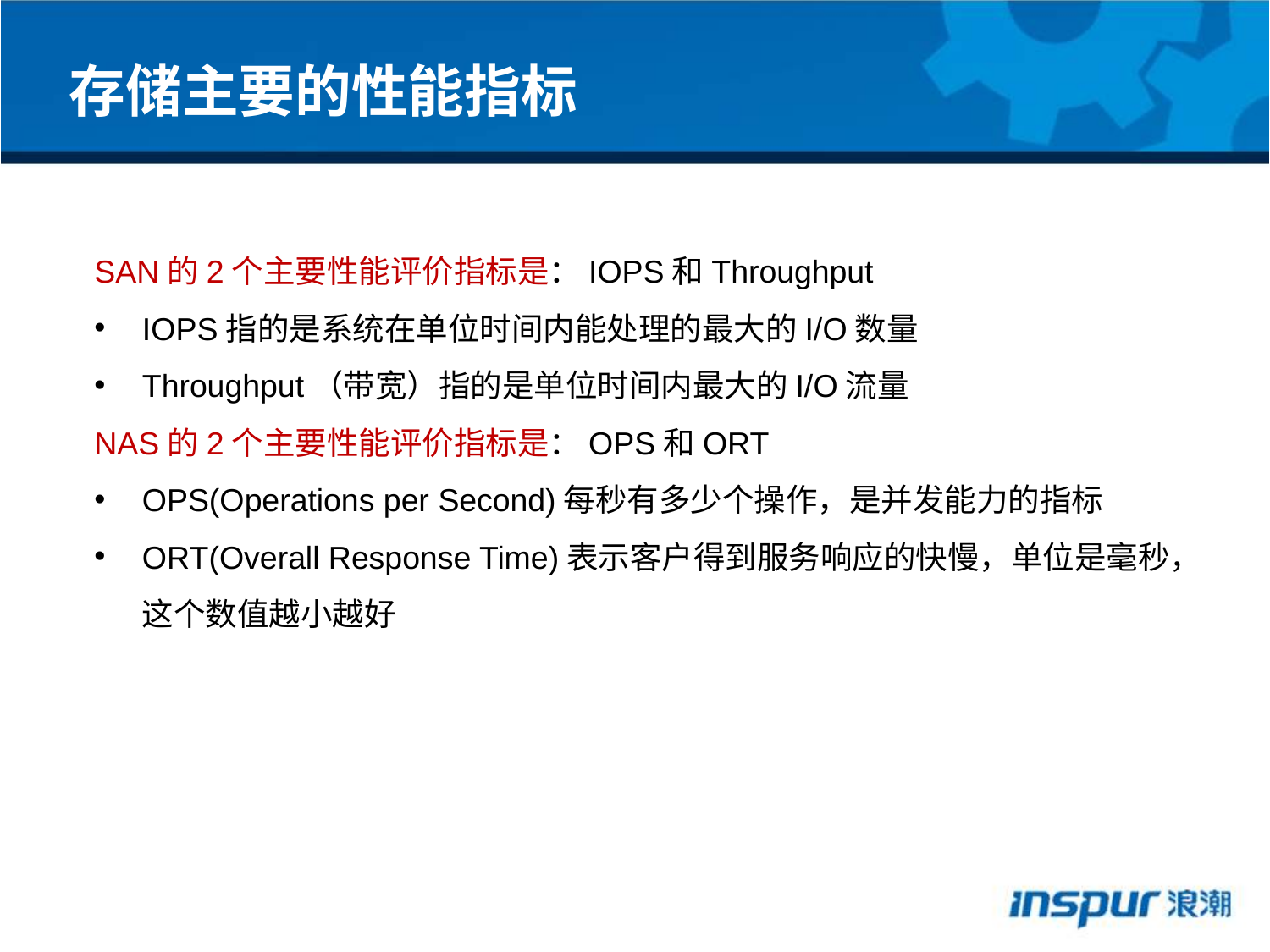

存储主要的性能指标
SAN的2个主要性能评价指标是：IOPS和Throughput
IOPS指的是系统在单位时间内能处理的最大的I/O数量
Throughput（带宽）指的是单位时间内最大的I/O流量
NAS的2个主要性能评价指标是：OPS和ORT
OPS(Operations per Second)每秒有多少个操作，是并发能力的指标
ORT(Overall Response Time)表示客户得到服务响应的快慢，单位是毫秒，这个数值越小越好